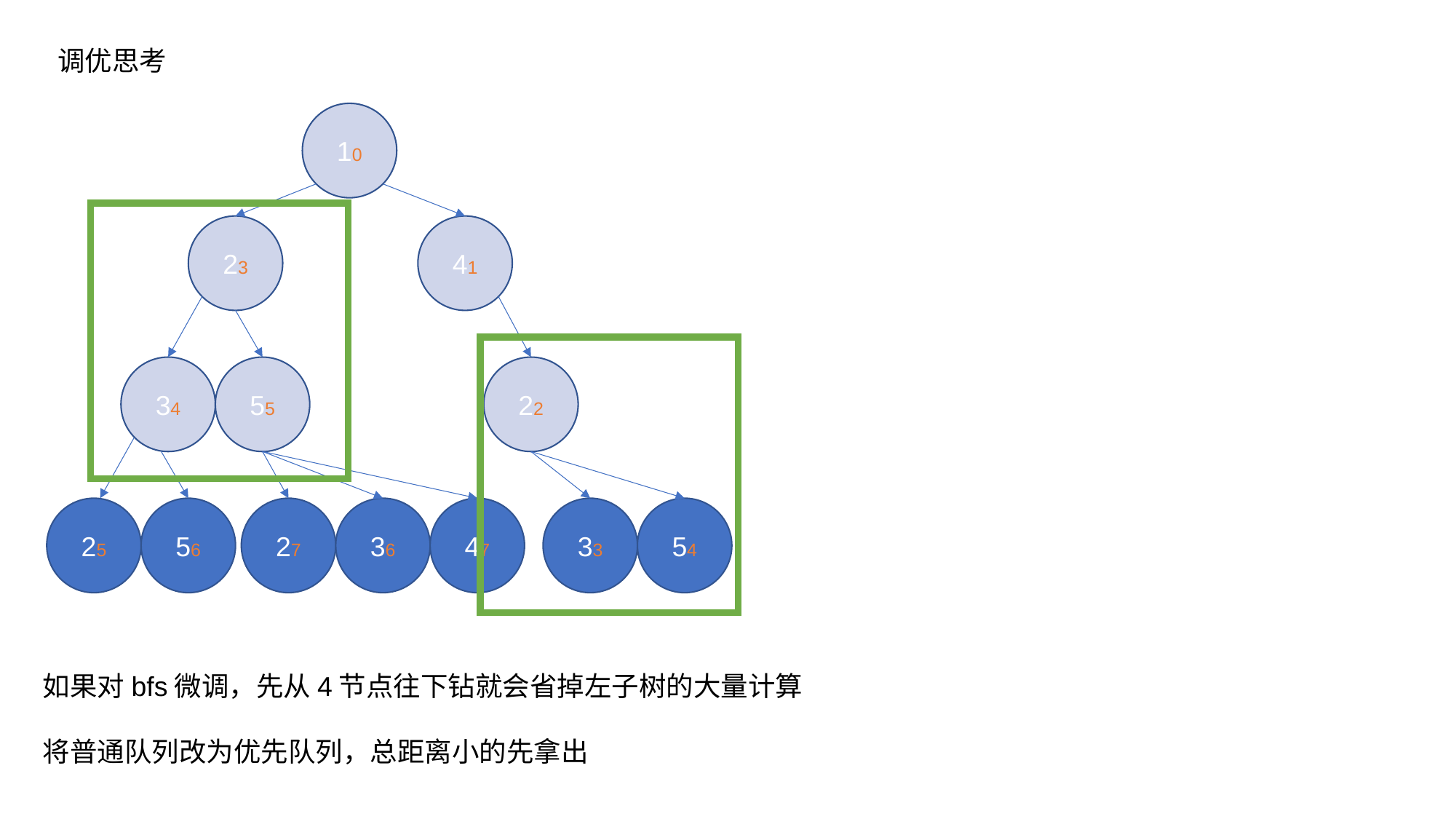

E6636BC20180234D78A0072836F0B9F0E2B9B2071AE6ABA0A3D9863EB1912B0E3B48BB38916B0B0022192B08C846A5EB1009210A91D05BB11BBFC23A787E20D824FD40AD2720A6D7A4BB2A276AF241B76B37E158702046CE28F8519C47B00CB8DEF6299E9E3
调优思考
10

23
41

22
34
55
33
54
27
47
36
25
56
如果对bfs微调，先从4节点往下钻就会省掉左子树的大量计算

将普通队列改为优先队列，总距离小的先拿出